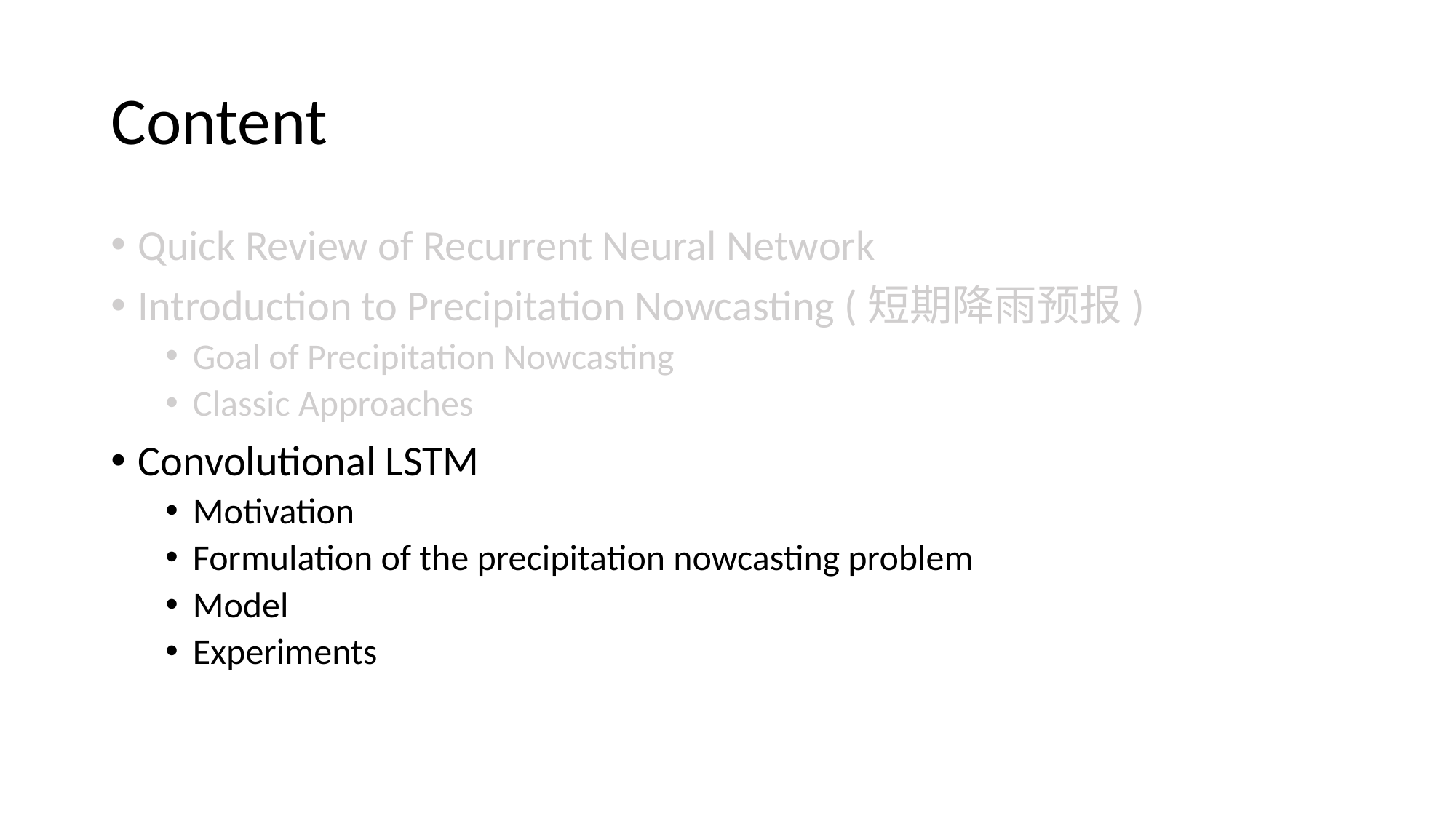

# Content
Quick Review of Recurrent Neural Network
Introduction to Precipitation Nowcasting (短期降雨预报)
Goal of Precipitation Nowcasting
Classic Approaches
Convolutional LSTM
Motivation
Formulation of the precipitation nowcasting problem
Model
Experiments